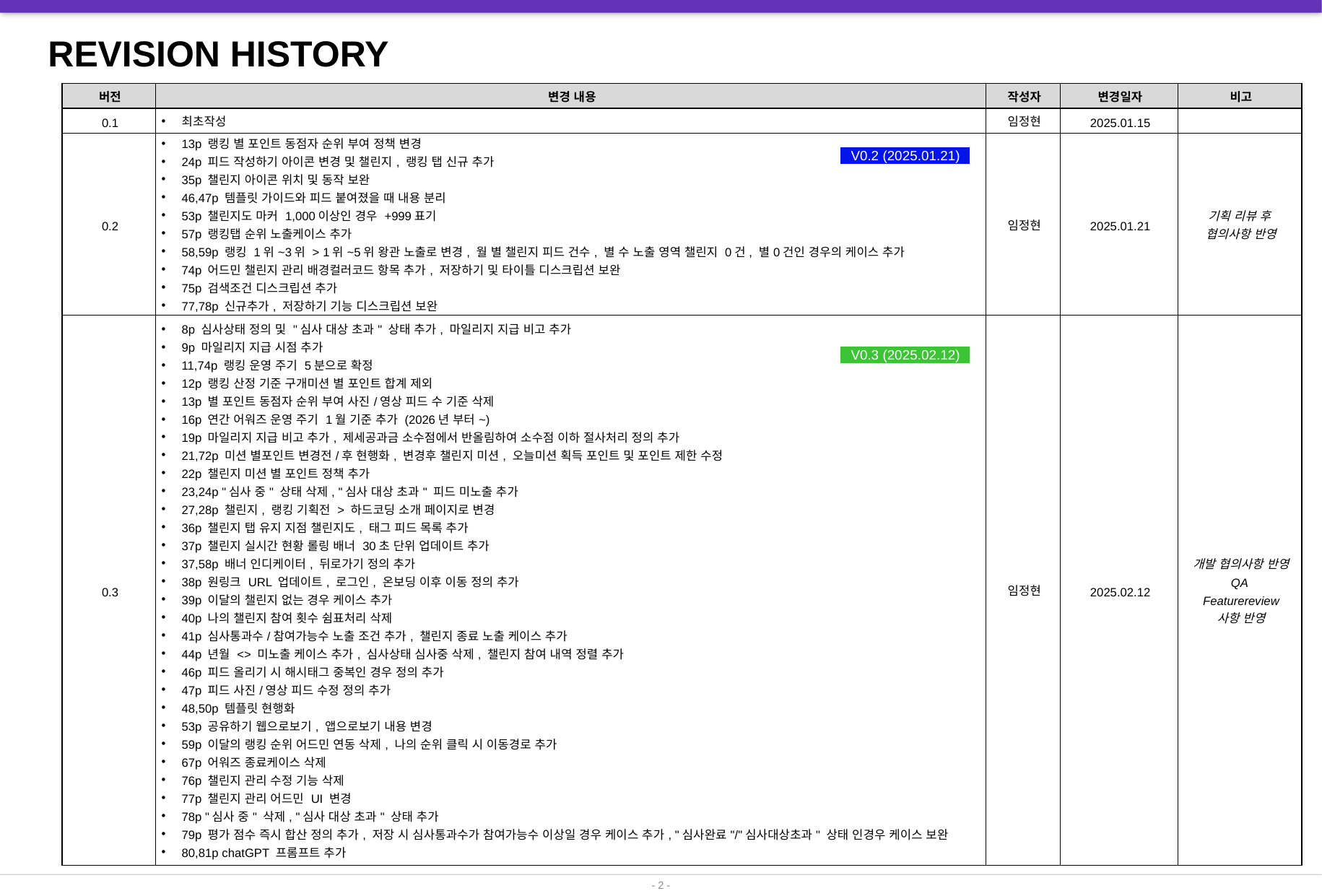

# REVISION HISTORY
| 버전 | 변경 내용 | 작성자 | 변경일자 | 비고 |
| --- | --- | --- | --- | --- |
| 0.1 | 최초작성 | 임정현 | 2025.01.15 |  |
| 0.2 | 13p 랭킹 별 포인트 동점자 순위 부여 정책 변경 24p 피드 작성하기 아이콘 변경 및 챌린지, 랭킹 탭 신규 추가 35p 챌린지 아이콘 위치 및 동작 보완 46,47p 템플릿 가이드와 피드 붙여졌을 때 내용 분리 53p 챌린지도 마커 1,000이상인 경우 +999표기 57p 랭킹탭 순위 노출케이스 추가 58,59p 랭킹 1위~3위 > 1위~5위 왕관 노출로 변경, 월 별 챌린지 피드 건수, 별 수 노출 영역 챌린지 0건, 별0건인 경우의 케이스 추가 74p 어드민 챌린지 관리 배경컬러코드 항목 추가, 저장하기 및 타이틀 디스크립션 보완 75p 검색조건 디스크립션 추가 77,78p 신규추가, 저장하기 기능 디스크립션 보완 | 임정현 | 2025.01.21 | 기획 리뷰 후 협의사항 반영 |
| 0.3 | 8p 심사상태 정의 및 "심사 대상 초과" 상태 추가, 마일리지 지급 비고 추가 9p 마일리지 지급 시점 추가 11,74p 랭킹 운영 주기 5분으로 확정 12p 랭킹 산정 기준 구개미션 별 포인트 합계 제외 13p 별 포인트 동점자 순위 부여 사진/영상 피드 수 기준 삭제 16p 연간 어워즈 운영 주기 1월 기준 추가 (2026년 부터~) 19p 마일리지 지급 비고 추가, 제세공과금 소수점에서 반올림하여 소수점 이하 절사처리 정의 추가 21,72p 미션 별포인트 변경전/후 현행화, 변경후 챌린지 미션, 오늘미션 획득 포인트 및 포인트 제한 수정 22p 챌린지 미션 별 포인트 정책 추가 23,24p "심사 중" 상태 삭제, "심사 대상 초과" 피드 미노출 추가 27,28p 챌린지, 랭킹 기획전 > 하드코딩 소개 페이지로 변경 36p 챌린지 탭 유지 지점 챌린지도, 태그 피드 목록 추가 37p 챌린지 실시간 현황 롤링 배너 30초 단위 업데이트 추가 37,58p 배너 인디케이터, 뒤로가기 정의 추가 38p 원링크 URL 업데이트, 로그인, 온보딩 이후 이동 정의 추가 39p 이달의 챌린지 없는 경우 케이스 추가 40p 나의 챌린지 참여 횟수 쉼표처리 삭제 41p 심사통과수/참여가능수 노출 조건 추가, 챌린지 종료 노출 케이스 추가 44p 년월 <> 미노출 케이스 추가, 심사상태 심사중 삭제, 챌린지 참여 내역 정렬 추가 46p 피드 올리기 시 해시태그 중복인 경우 정의 추가 47p 피드 사진/영상 피드 수정 정의 추가 48,50p 템플릿 현행화 53p 공유하기 웹으로보기, 앱으로보기 내용 변경 59p 이달의 랭킹 순위 어드민 연동 삭제, 나의 순위 클릭 시 이동경로 추가 67p 어워즈 종료케이스 삭제 76p 챌린지 관리 수정 기능 삭제 77p 챌린지 관리 어드민 UI 변경 78p "심사 중" 삭제, "심사 대상 초과" 상태 추가 79p 평가 점수 즉시 합산 정의 추가, 저장 시 심사통과수가 참여가능수 이상일 경우 케이스 추가, "심사완료"/"심사대상초과" 상태 인경우 케이스 보완 80,81p chatGPT 프롬프트 추가 | 임정현 | 2025.02.12 | 개발 협의사항 반영 QA Featurereview 사항 반영 |
V0.2 (2025.01.21)
V0.3 (2025.02.12)
- 2 -